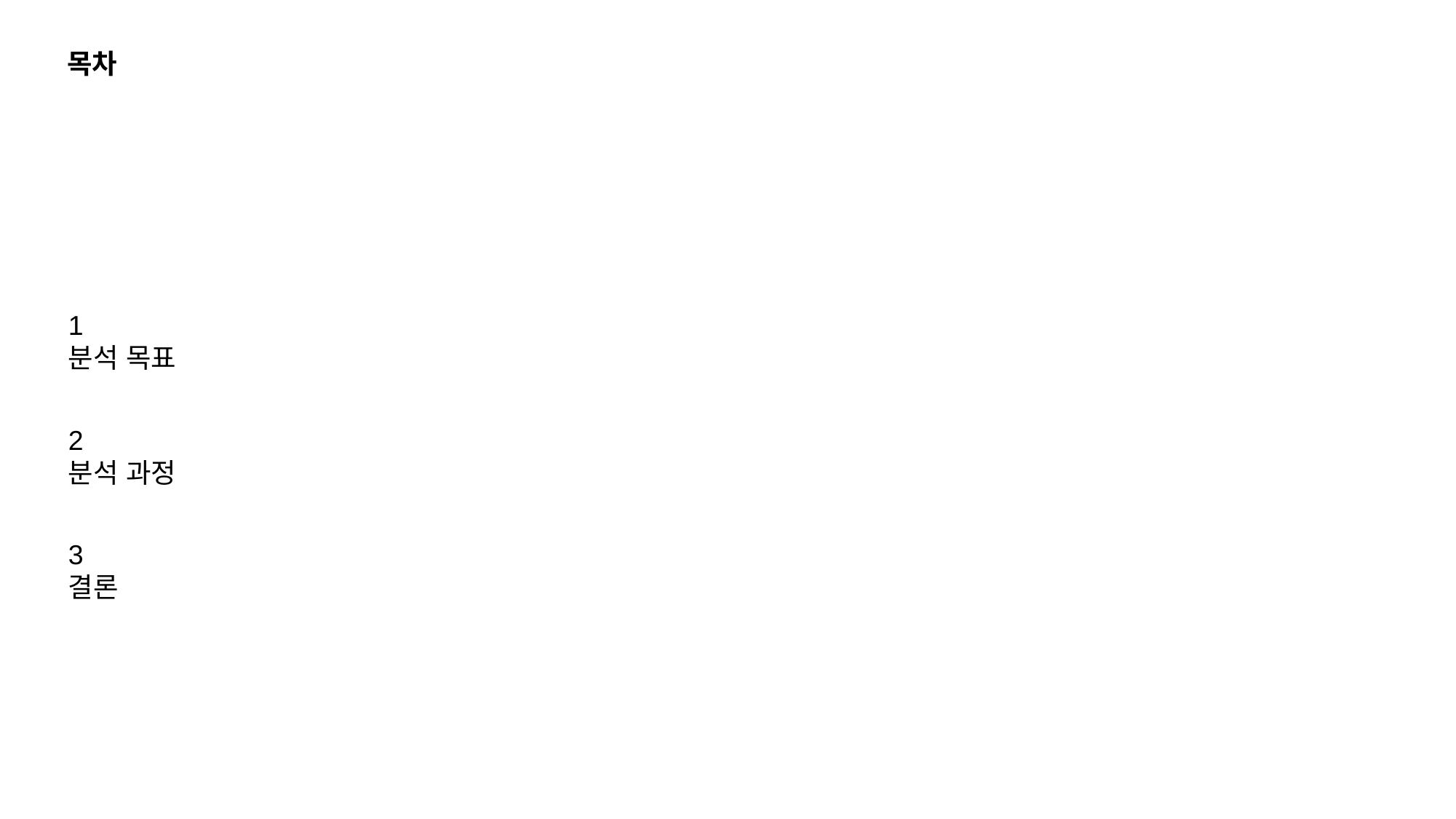

목차
1
분석 목표
2
분석 과정
3
결론